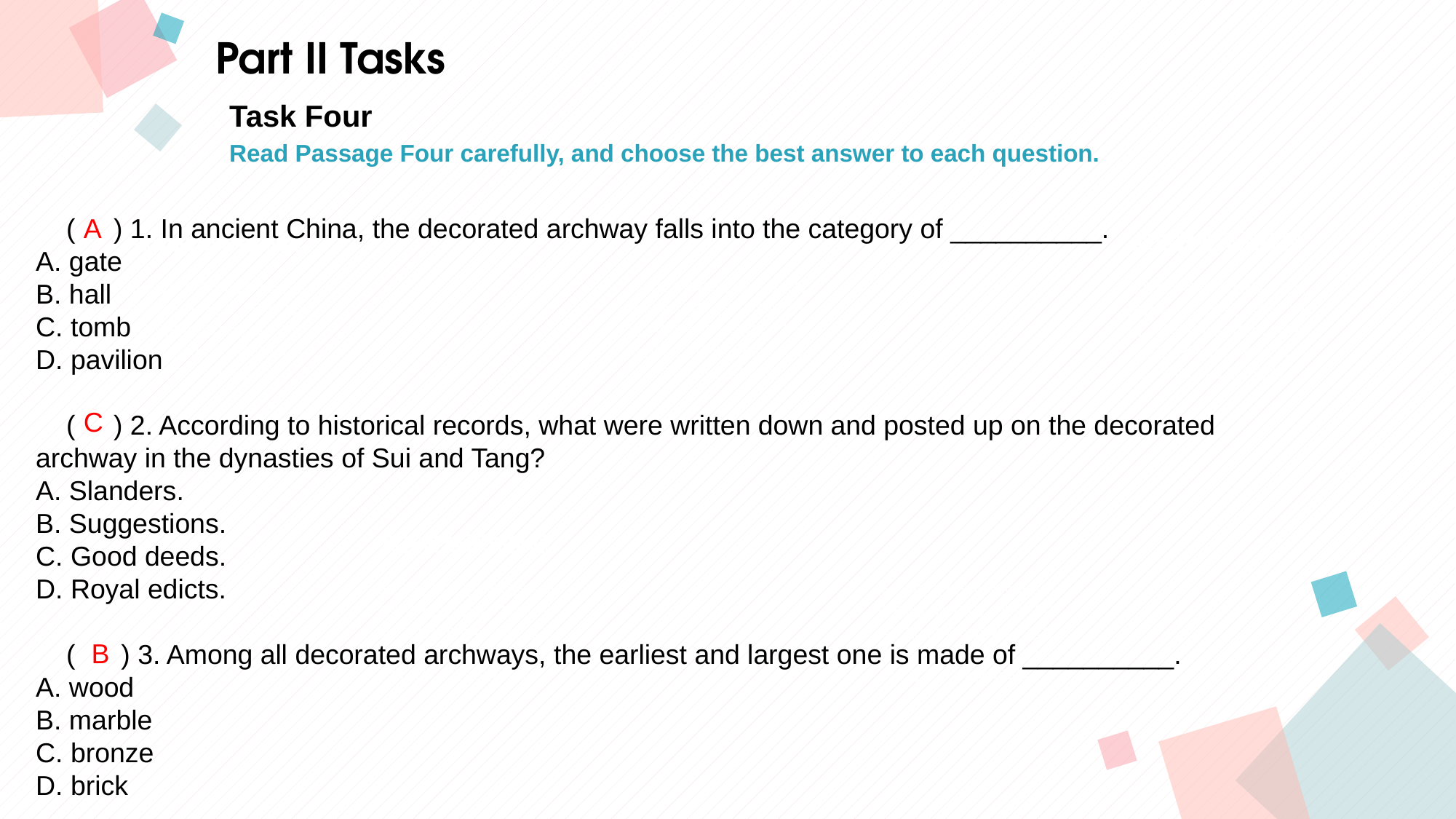

Part II Tasks
Task Four
Read Passage Four carefully, and choose the best answer to each question.
    (     ) 1. In ancient China, the decorated archway falls into the category of __________.
A. gate
B. hall
C. tomb
D. pavilion

    (     ) 2. According to historical records, what were written down and posted up on the decorated
archway in the dynasties of Sui and Tang?
A. Slanders.
B. Suggestions.
C. Good deeds.
D. Royal edicts.

    (      ) 3. Among all decorated archways, the earliest and largest one is made of __________.
A. wood
B. marble
C. bronze
D. brick
A
点击此处添加标题
点击此处添加标题
标题数字等都可以通过点击和重新输入进行更改，顶部“开始”面板中可以对字体、字号、颜色等进行修改。建议正文8-14号字，1.3倍字间距。
标题数字等都可以通过点击和重新输入进行更改，顶部“开始”面板中可以对字体、字号、颜色等进行修改。建议正文8-14号字，1.3倍字间距。
标题数字等都可以通过点击和重新输入进行更改，顶部“开始”面板中可以对字体、字号、颜色等进行修改。建议正文8-14号字，1.3倍字间距。
C
点击此处添加标题
标题数字等都可以通过点击和重新输入进行更改，顶部“开始”面板中可以对字体、字号、颜色等进行修改。建议正文8-14号字，1.3倍字间距。
标题数字等都可以通过点击和重新输入进行更改，顶部“开始”面板中可以对字体、字号、颜色等进行修改。建议正文8-14号字，1.3倍字间距。
B